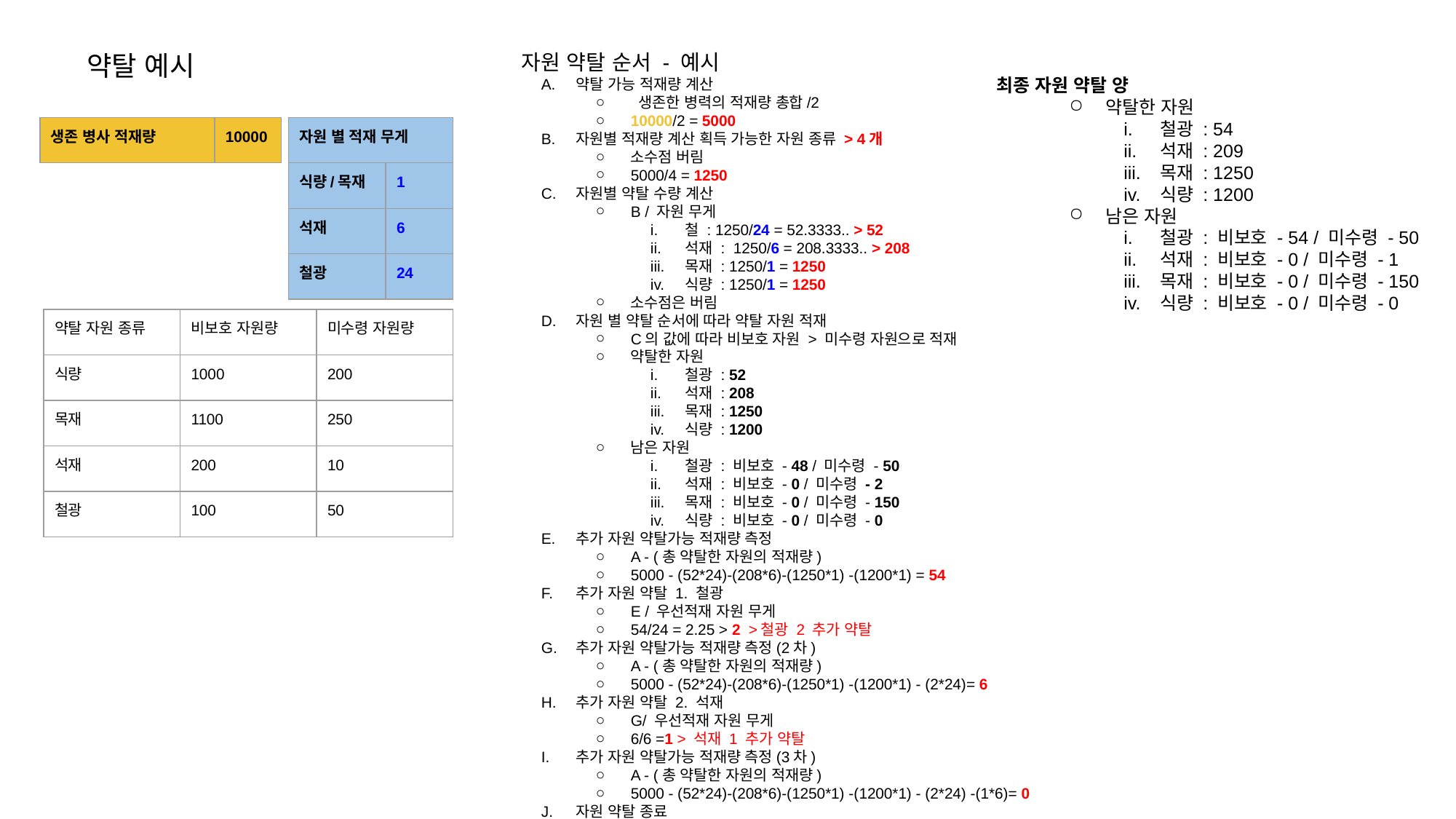

자원 약탈 순서 - 예시
약탈 가능 적재량 계산
 생존한 병력의 적재량 총합/2
10000/2 = 5000
자원별 적재량 계산 획득 가능한 자원 종류 > 4개
소수점 버림
5000/4 = 1250
자원별 약탈 수량 계산
B / 자원 무게
철 : 1250/24 = 52.3333.. > 52
석재 :  1250/6 = 208.3333.. > 208
목재 : 1250/1 = 1250
식량 : 1250/1 = 1250
소수점은 버림
자원 별 약탈 순서에 따라 약탈 자원 적재
C의 값에 따라 비보호 자원 > 미수령 자원으로 적재
약탈한 자원
철광 : 52
석재 : 208
목재 : 1250
식량 : 1200
남은 자원
철광 : 비보호 - 48 / 미수령 - 50
석재 : 비보호 - 0 / 미수령 - 2
목재 : 비보호 - 0 / 미수령 - 150
식량 : 비보호 - 0 / 미수령 - 0
추가 자원 약탈가능 적재량 측정
A - (총 약탈한 자원의 적재량)
5000 - (52*24)-(208*6)-(1250*1) -(1200*1) = 54
추가 자원 약탈 1. 철광
E / 우선적재 자원 무게
54/24 = 2.25 > 2  >철광 2 추가 약탈
추가 자원 약탈가능 적재량 측정(2차)
A - (총 약탈한 자원의 적재량)
5000 - (52*24)-(208*6)-(1250*1) -(1200*1) - (2*24)= 6
추가 자원 약탈 2. 석재
G/ 우선적재 자원 무게
6/6 =1 > 석재 1 추가 약탈
추가 자원 약탈가능 적재량 측정(3차)
A - (총 약탈한 자원의 적재량)
5000 - (52*24)-(208*6)-(1250*1) -(1200*1) - (2*24) -(1*6)= 0
자원 약탈 종료
최종 자원 약탈 양
약탈한 자원
철광 : 54
석재 : 209
목재 : 1250
식량 : 1200
남은 자원
철광 : 비보호 - 54 / 미수령 - 50
석재 : 비보호 - 0 / 미수령 - 1
목재 : 비보호 - 0 / 미수령 - 150
식량 : 비보호 - 0 / 미수령 - 0
약탈 예시
| 생존 병사 적재량 | 10000 |
| --- | --- |
| 자원 별 적재 무게 |  |
| --- | --- |
| 식량/목재 | 1 |
| 석재 | 6 |
| 철광 | 24 |
| 약탈 자원 종류 | 비보호 자원량 | 미수령 자원량 |
| --- | --- | --- |
| 식량 | 1000 | 200 |
| 목재 | 1100 | 250 |
| 석재 | 200 | 10 |
| 철광 | 100 | 50 |